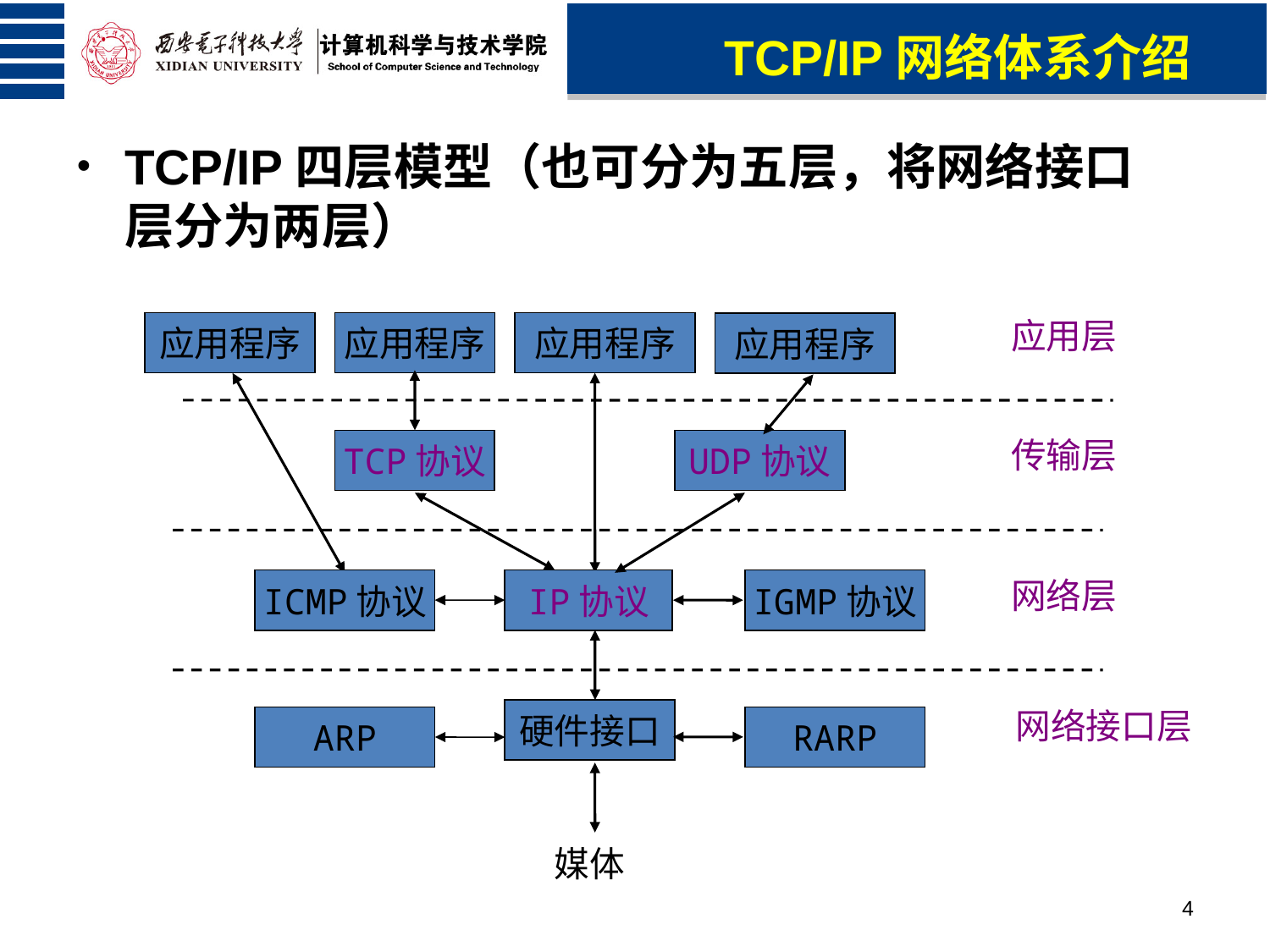

# TCP/IP网络体系介绍
TCP/IP四层模型（也可分为五层，将网络接口层分为两层）
应用层
应用程序

传输层
TCP协议
UDP协议

网络层
ICMP协议
IP协议
IGMP协议

网络接口层
硬件接口
RARP
ARP

应用程序
应用程序
应用程序

媒体
4